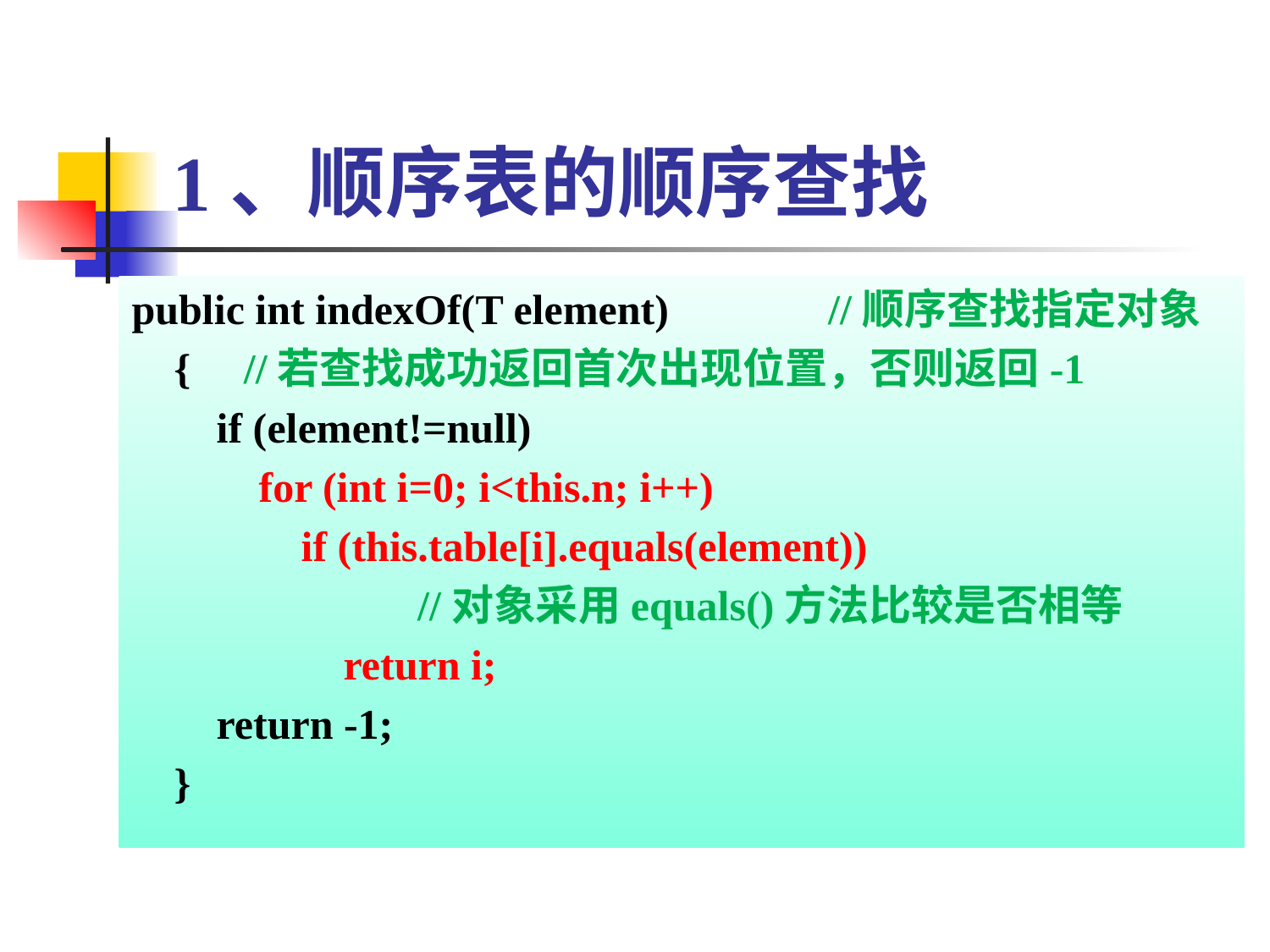

# 1、顺序表的顺序查找
public int indexOf(T element)               //顺序查找指定对象
    {     //若查找成功返回首次出现位置，否则返回-1
        if (element!=null)
            for (int i=0; i<this.n; i++)
                if (this.table[i].equals(element))
                           //对象采用equals()方法比较是否相等
                    return i;
        return -1;
    }
13